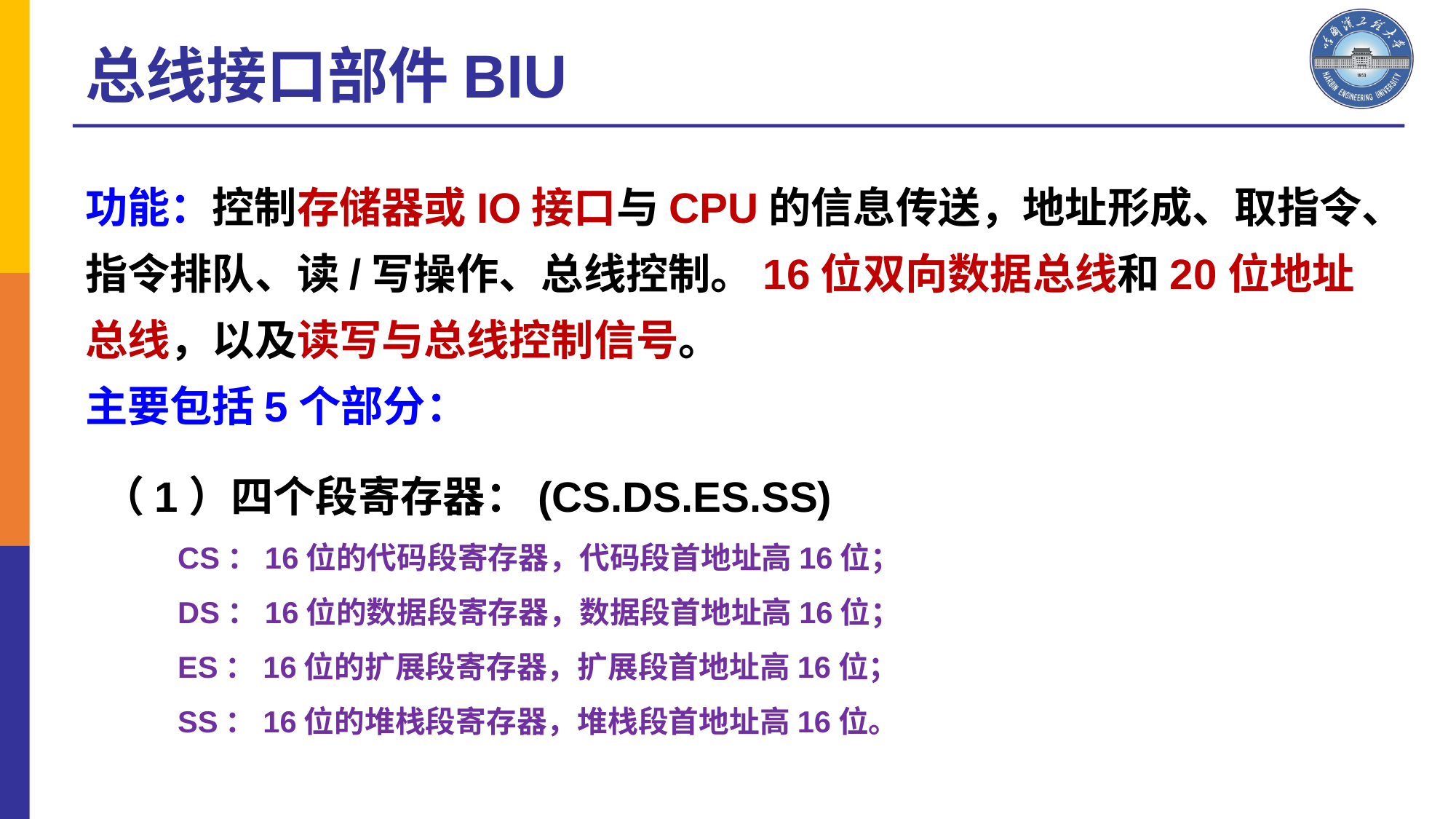

总线接口部件BIU
功能：控制存储器或IO接口与CPU的信息传送，地址形成、取指令、指令排队、读/写操作、总线控制。16位双向数据总线和20位地址总线，以及读写与总线控制信号。
主要包括5个部分：
（1）四个段寄存器：(CS.DS.ES.SS)
         CS：16位的代码段寄存器，代码段首地址高16位；
         DS：16位的数据段寄存器，数据段首地址高16位；
         ES：16位的扩展段寄存器，扩展段首地址高16位；
         SS：16位的堆栈段寄存器，堆栈段首地址高16位。